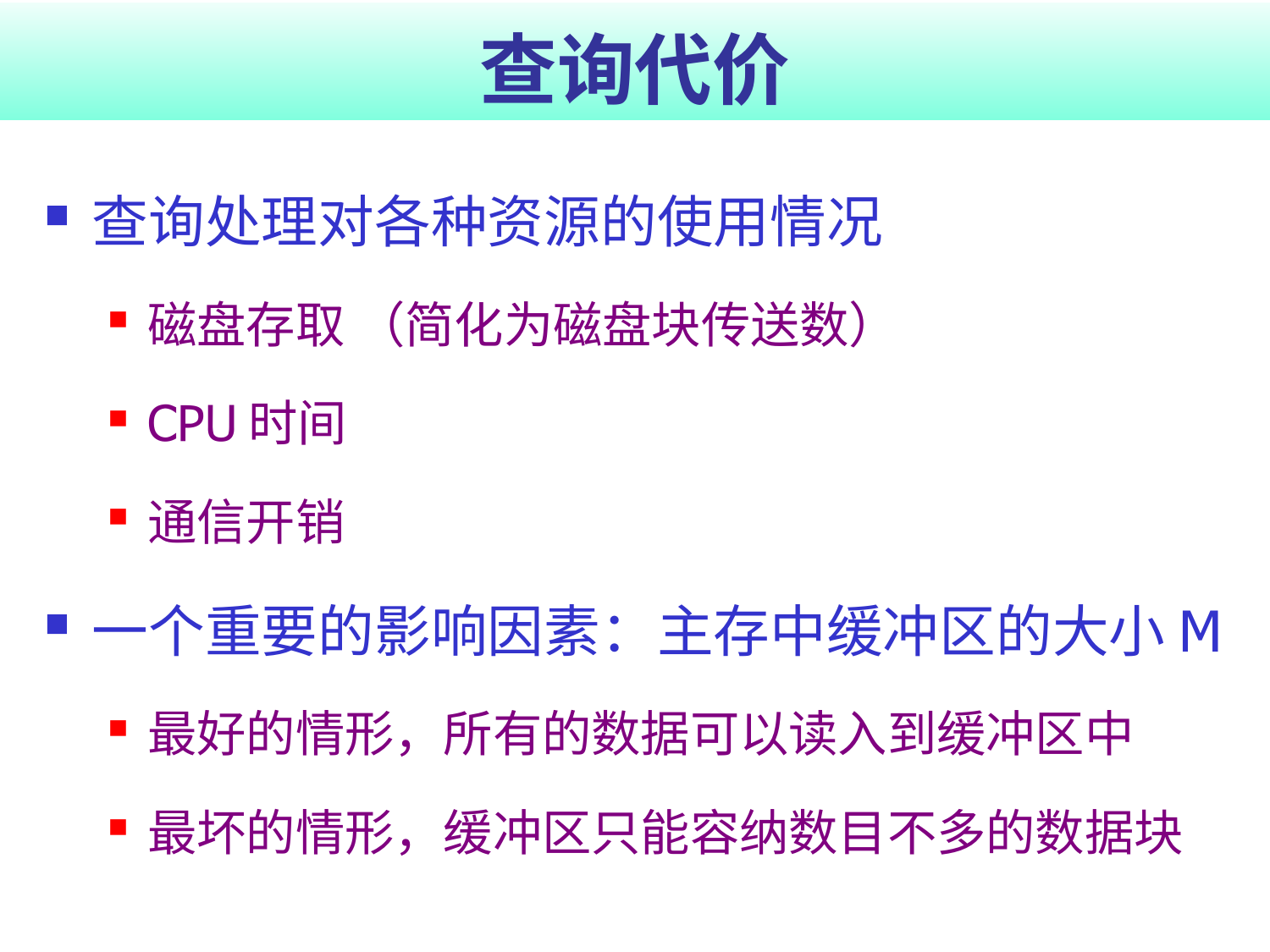

# 查询代价
查询处理对各种资源的使用情况
磁盘存取 （简化为磁盘块传送数）
CPU时间
通信开销
一个重要的影响因素：主存中缓冲区的大小M
最好的情形，所有的数据可以读入到缓冲区中
最坏的情形，缓冲区只能容纳数目不多的数据块